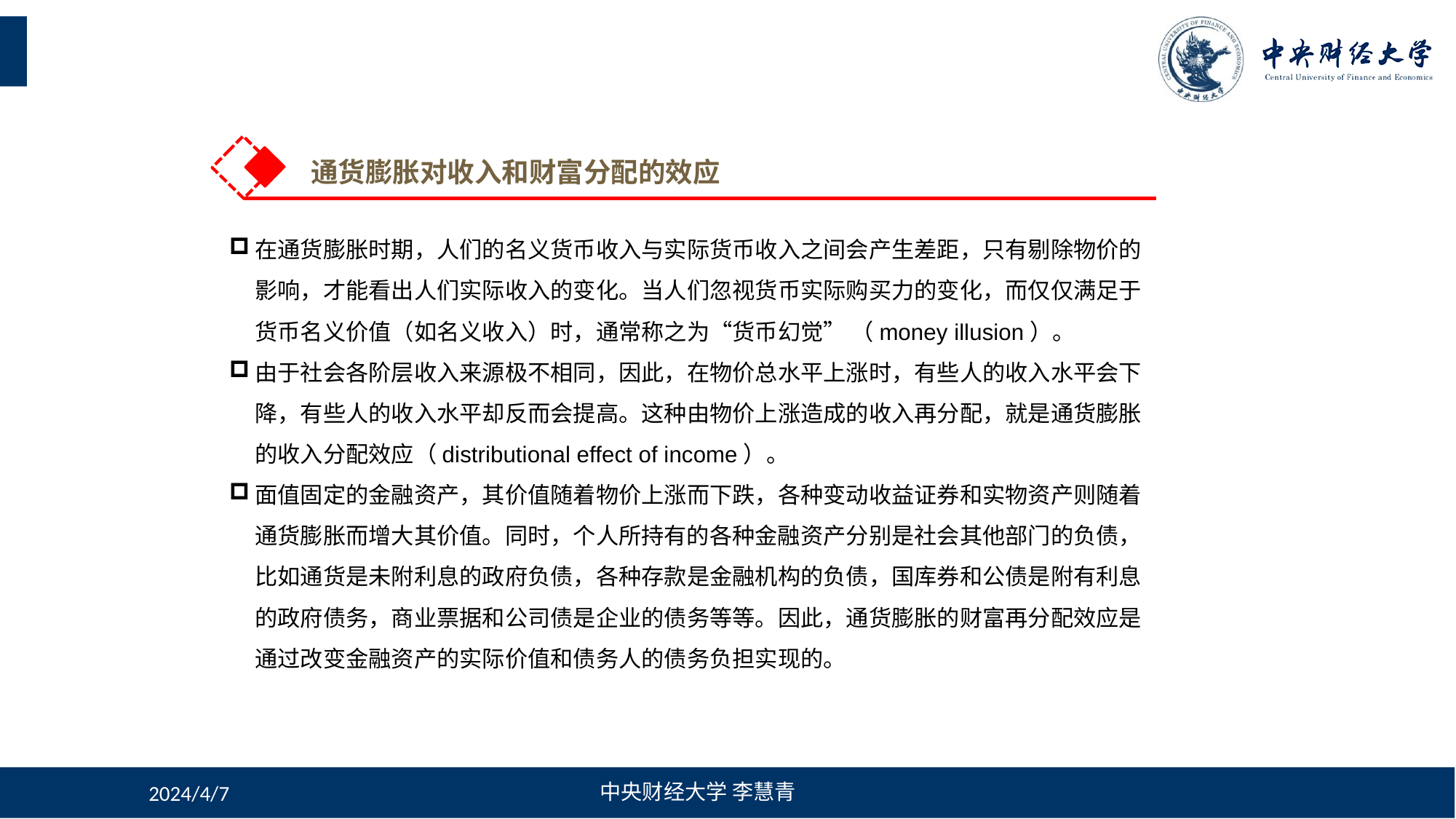

通货膨胀对收入和财富分配的效应
在通货膨胀时期，人们的名义货币收入与实际货币收入之间会产生差距，只有剔除物价的影响，才能看出人们实际收入的变化。当人们忽视货币实际购买力的变化，而仅仅满足于货币名义价值（如名义收入）时，通常称之为“货币幻觉” （money illusion）。
由于社会各阶层收入来源极不相同，因此，在物价总水平上涨时，有些人的收入水平会下降，有些人的收入水平却反而会提高。这种由物价上涨造成的收入再分配，就是通货膨胀的收入分配效应（distributional effect of income）。
面值固定的金融资产，其价值随着物价上涨而下跌，各种变动收益证券和实物资产则随着通货膨胀而增大其价值。同时，个人所持有的各种金融资产分别是社会其他部门的负债，比如通货是未附利息的政府负债，各种存款是金融机构的负债，国库券和公债是附有利息的政府债务，商业票据和公司债是企业的债务等等。因此，通货膨胀的财富再分配效应是通过改变金融资产的实际价值和债务人的债务负担实现的。